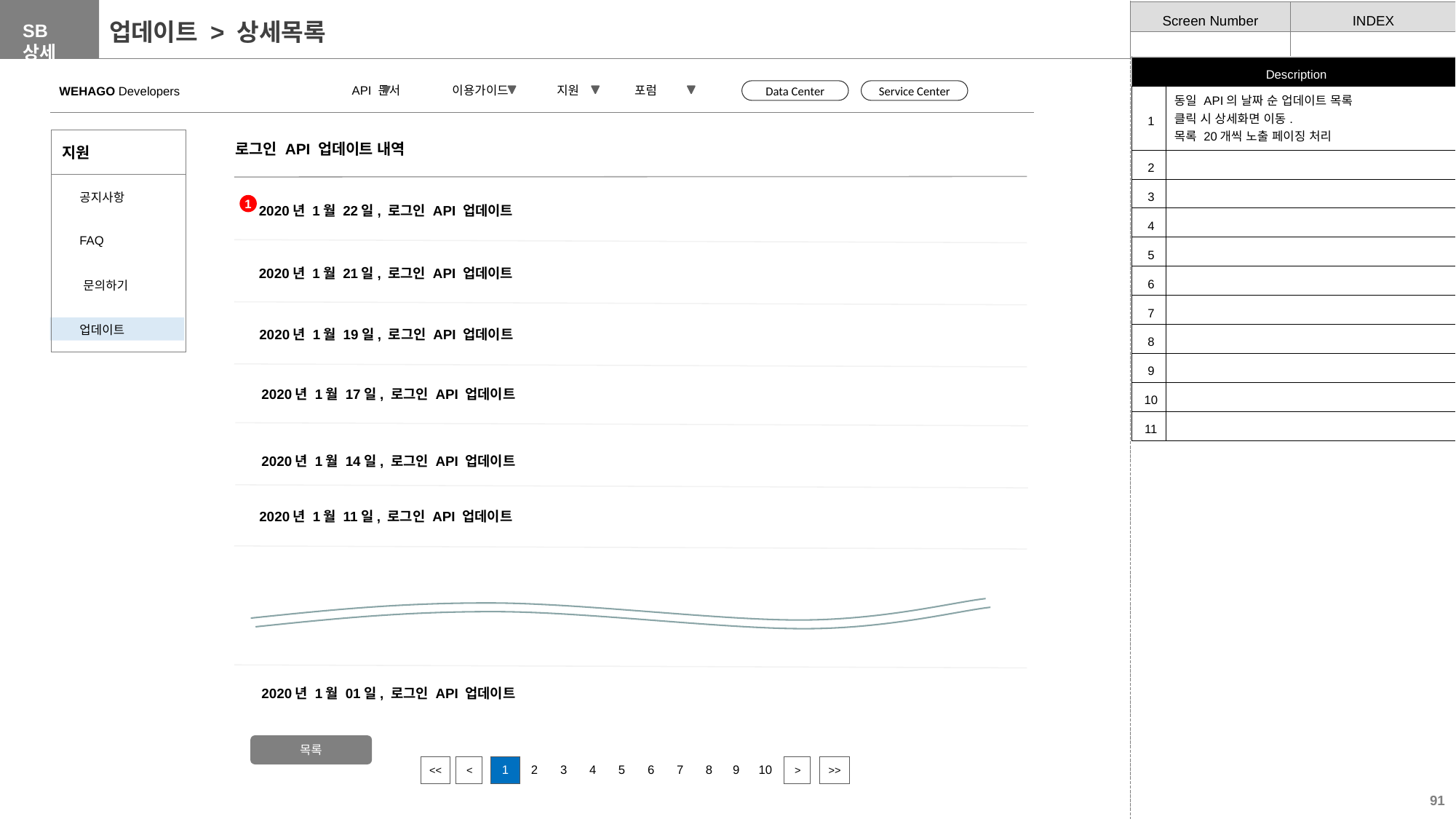

# 업데이트 > 상세목록
| Description |  |
| --- | --- |
| 1 | 동일 API의 날짜 순 업데이트 목록 클릭 시 상세화면 이동. 목록 20개씩 노출 페이징 처리 |
| 2 |  |
| 3 |  |
| 4 |  |
| 5 |  |
| 6 |  |
| 7 |  |
| 8 |  |
| 9 |  |
| 10 |  |
| 11 |  |
   API 문서               이용가이드              지원                포럼
WEHAGO Developers
Data Center
Service Center

| 지원 |
| --- |
| 공지사항 |
| FAQ |
| 문의하기 |
| 업데이트 |
로그인 API 업데이트 내역
1
2020년 1월 22일, 로그인 API 업데이트
2020년 1월 21일, 로그인 API 업데이트

2020년 1월 19일, 로그인 API 업데이트
2020년 1월 17일, 로그인 API 업데이트
2020년 1월 14일, 로그인 API 업데이트
2020년 1월 11일, 로그인 API 업데이트

2020년 1월 01일, 로그인 API 업데이트
목록
| 1 | 2 | 3 | 4 | 5 | 6 | 7 | 8 | 9 | 10 |
| --- | --- | --- | --- | --- | --- | --- | --- | --- | --- |
| << |
| --- |
| < |
| --- |
| > |
| --- |
| >> |
| --- |